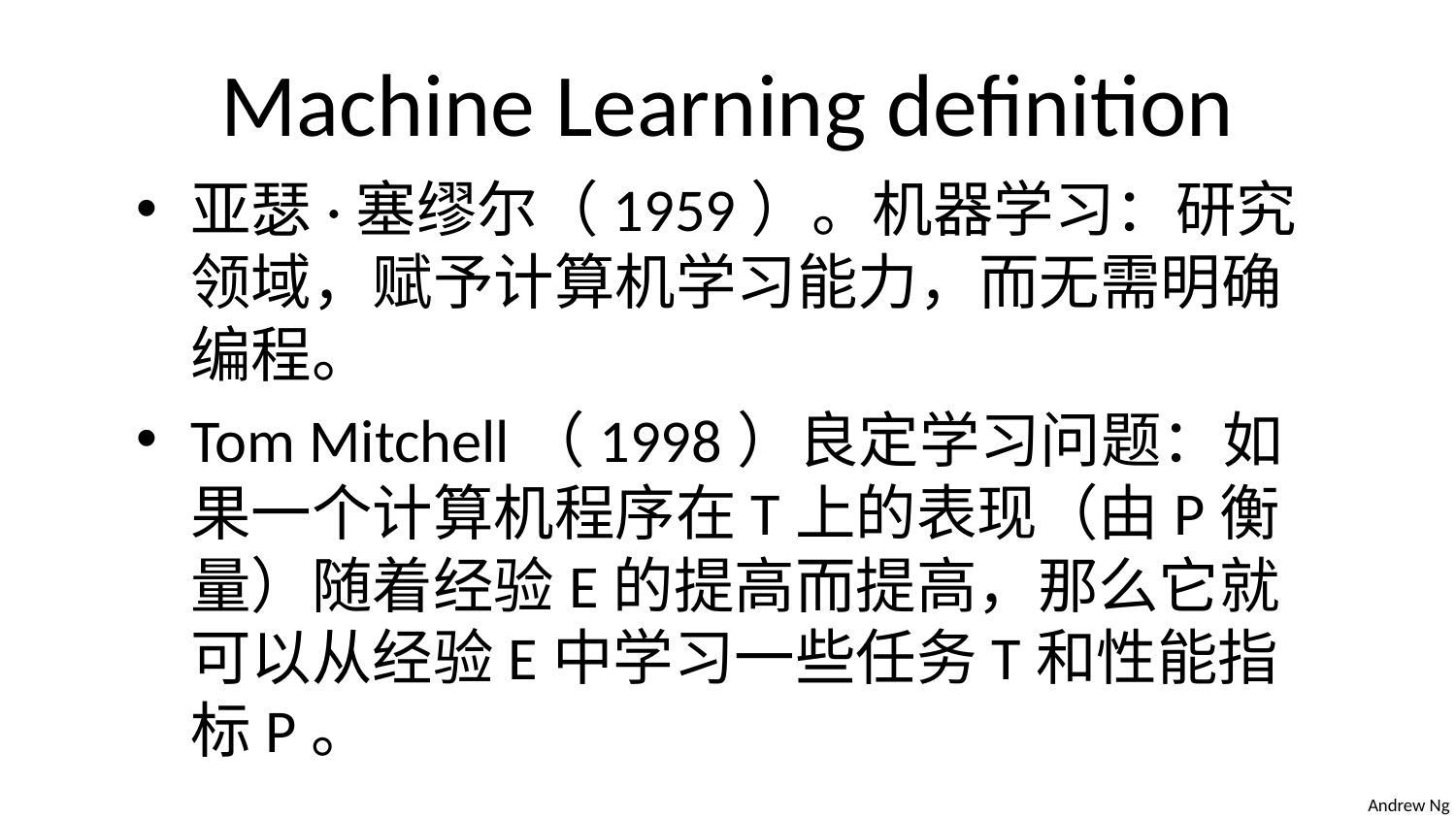

# Machine Learning definition
亚瑟·塞缪尔（1959）。机器学习：研究领域，赋予计算机学习能力，而无需明确编程。
Tom Mitchell（1998）良定学习问题：如果一个计算机程序在T上的表现（由P衡量）随着经验E的提高而提高，那么它就可以从经验E中学习一些任务T和性能指标P。